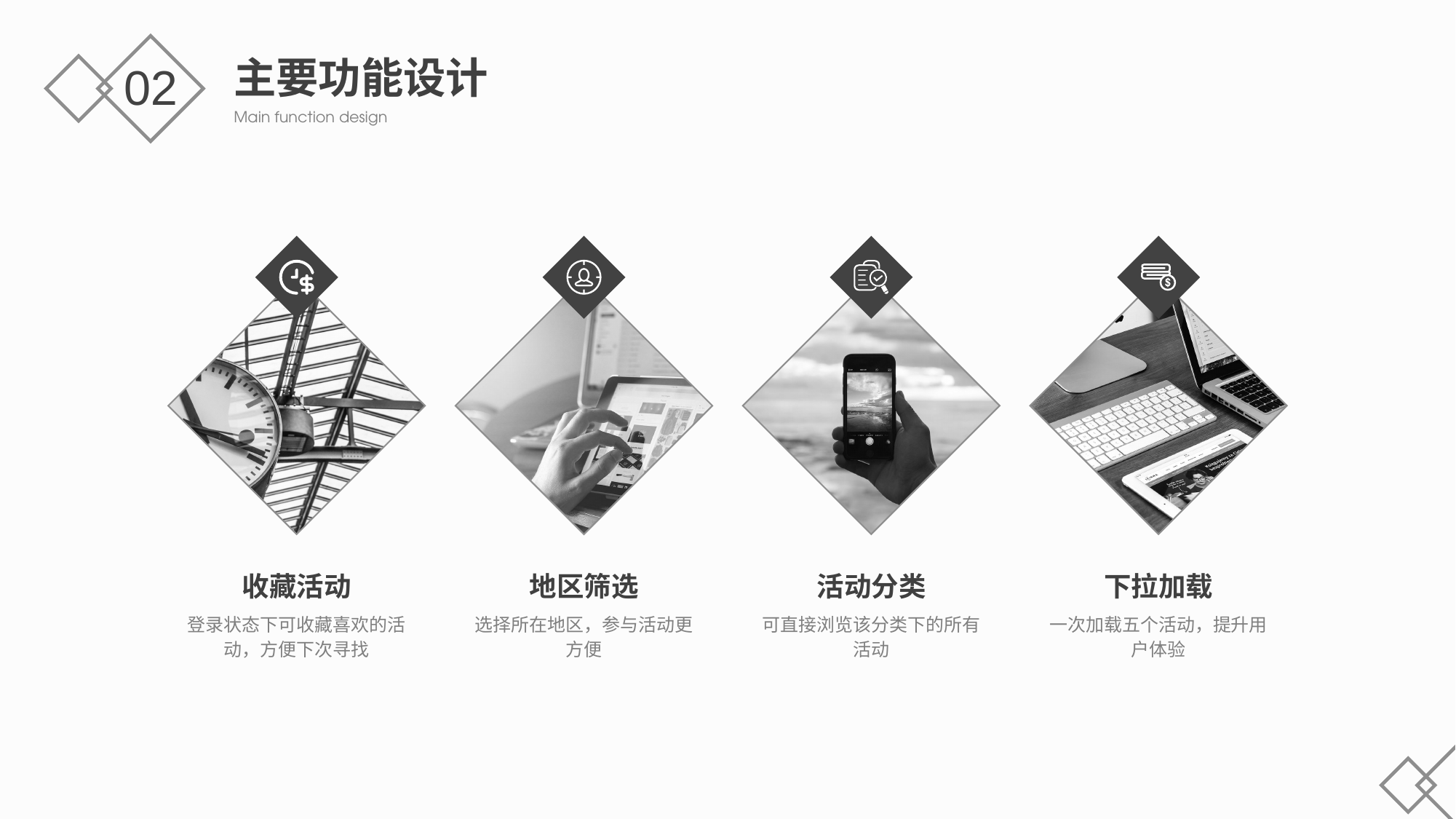

主要功能设计
Main function design
02

收藏活动
登录状态下可收藏喜欢的活动，方便下次寻找
地区筛选
选择所在地区，参与活动更方便
活动分类
可直接浏览该分类下的所有活动
下拉加载
一次加载五个活动，提升用户体验